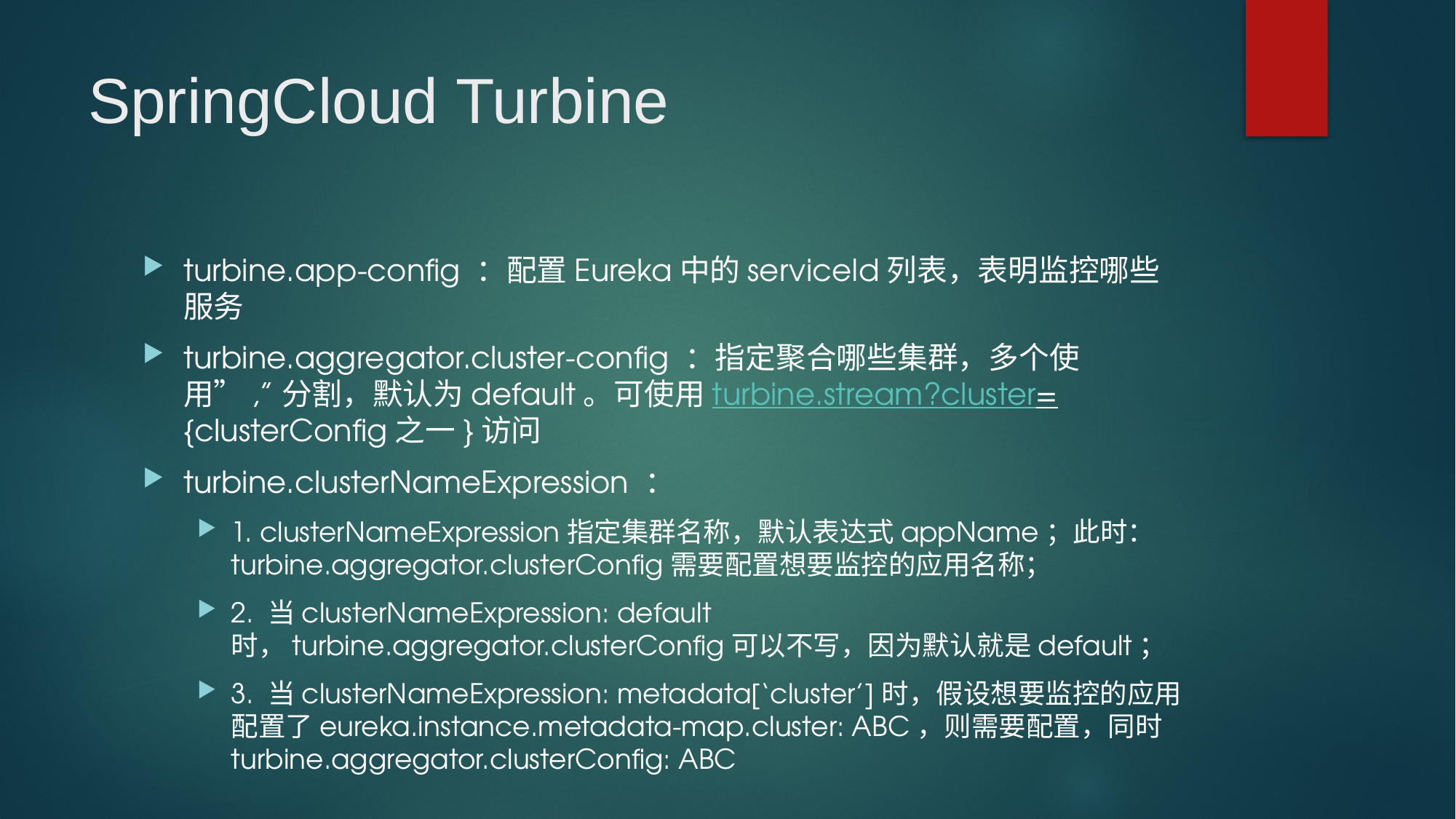

# SpringCloud Turbine
turbine.app-config ：配置Eureka中的serviceId列表，表明监控哪些服务
turbine.aggregator.cluster-config ：指定聚合哪些集群，多个使用”,”分割，默认为default。可使用turbine.stream?cluster={clusterConfig之一}访问
turbine.clusterNameExpression ：
1. clusterNameExpression指定集群名称，默认表达式appName；此时：turbine.aggregator.clusterConfig需要配置想要监控的应用名称；
2. 当clusterNameExpression: default时，turbine.aggregator.clusterConfig可以不写，因为默认就是default；
3. 当clusterNameExpression: metadata[‘cluster’]时，假设想要监控的应用配置了eureka.instance.metadata-map.cluster: ABC，则需要配置，同时turbine.aggregator.clusterConfig: ABC